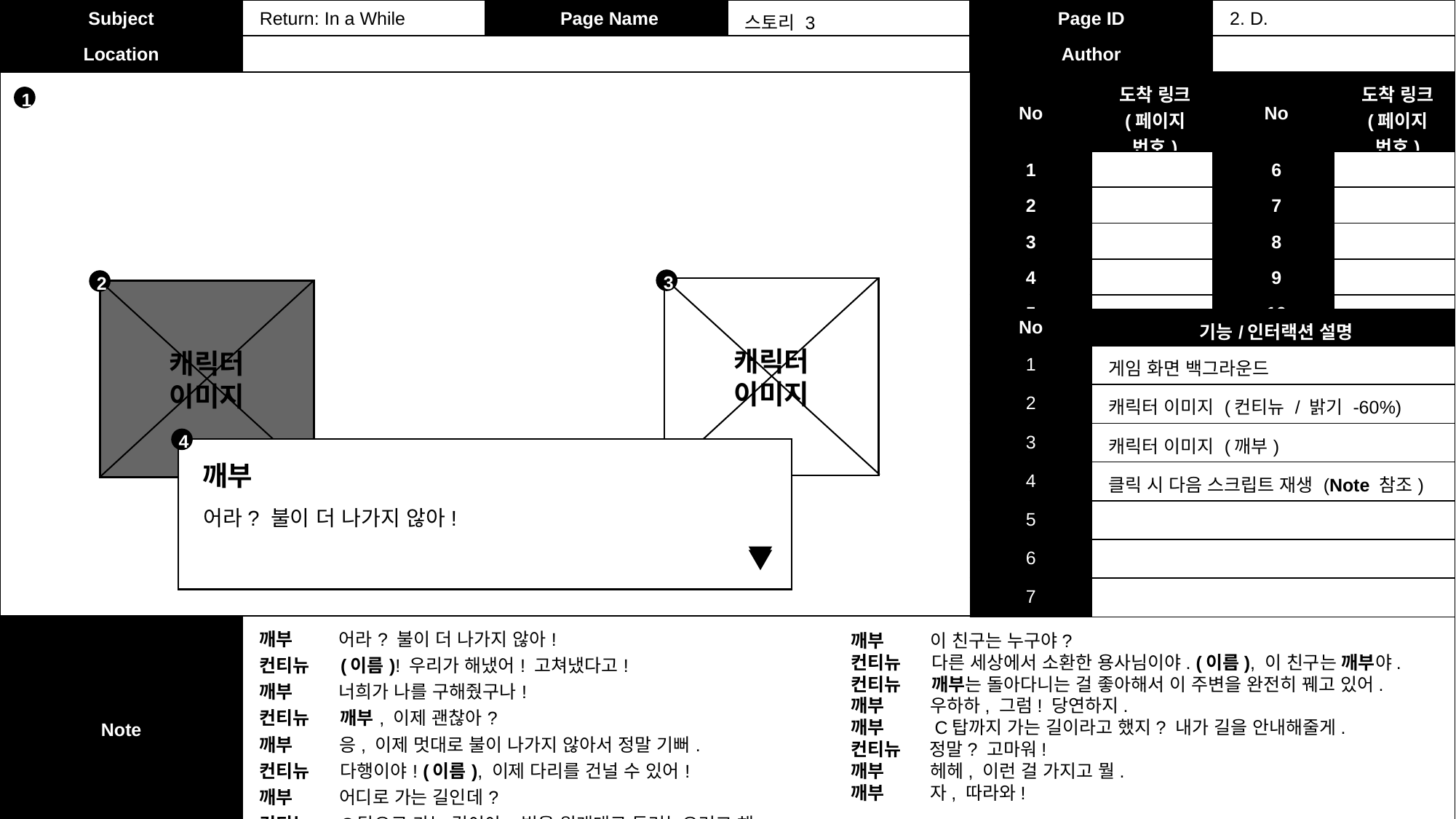

| Subject | Return: In a While | Page Name | 스토리 3 | Page ID | 2. D. |
| --- | --- | --- | --- | --- | --- |
| Location |  |  |  | Author |  |
| No | 도착 링크 (페이지 번호) | No | 도착 링크 (페이지 번호) |
| --- | --- | --- | --- |
| 1 |  | 6 |  |
| 2 |  | 7 |  |
| 3 |  | 8 |  |
| 4 |  | 9 |  |
| 5 |  | 10 |  |
1
3
2

캐릭터
이미지

캐릭터
이미지
| No | 기능/인터랙션 설명 |
| --- | --- |
| 1 | 게임 화면 백그라운드 |
| 2 | 캐릭터 이미지 (컨티뉴 / 밝기 -60%) |
| 3 | 캐릭터 이미지 (깨부) |
| 4 | 클릭 시 다음 스크립트 재생 (Note 참조) |
| 5 |  |
| 6 |  |
| 7 |  |
4

깨부
어라? 불이 더 나가지 않아!

| Note | 깨부 어라? 불이 더 나가지 않아! 컨티뉴 (이름)! 우리가 해냈어! 고쳐냈다고! 깨부 너희가 나를 구해줬구나! 컨티뉴 깨부, 이제 괜찮아? 깨부 응, 이제 멋대로 불이 나가지 않아서 정말 기뻐. 컨티뉴 다행이야! (이름), 이제 다리를 건널 수 있어! 깨부 어디로 가는 길인데? 컨티뉴 C탑으로 가는 길이야. 빛을 원래대로 돌려놓으려고 해. |
| --- | --- |
깨부         이 친구는 누구야?
컨티뉴      다른 세상에서 소환한 용사님이야. (이름), 이 친구는 깨부야.
컨티뉴      깨부는 돌아다니는 걸 좋아해서 이 주변을 완전히 꿰고 있어.
깨부         우하하, 그럼! 당연하지.
깨부         C탑까지 가는 길이라고 했지? 내가 길을 안내해줄게.
컨티뉴      정말? 고마워!
깨부         헤헤, 이런 걸 가지고 뭘.
깨부         자, 따라와!